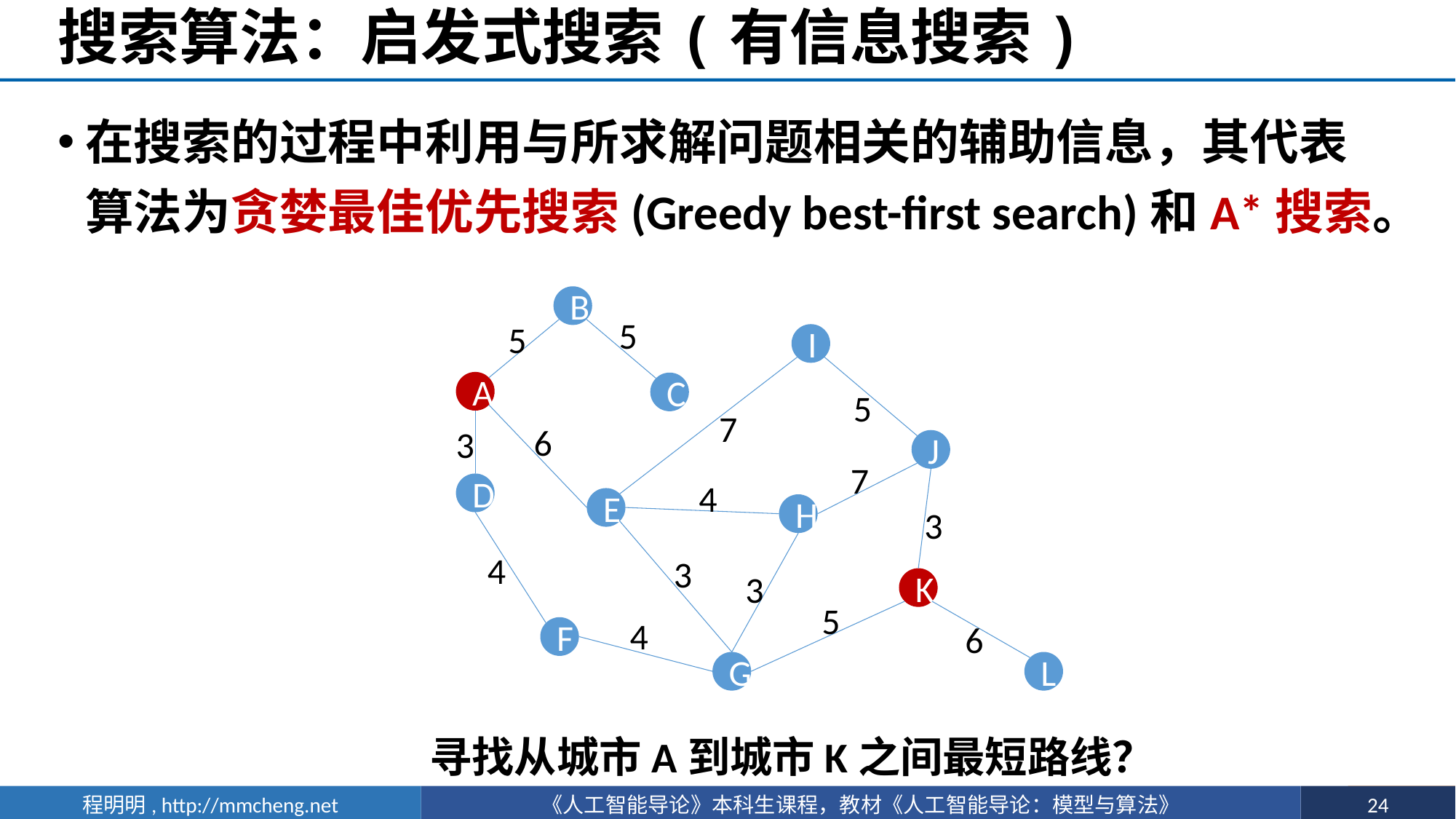

# 搜索算法：启发式搜索(有信息搜索)
在搜索的过程中利用与所求解问题相关的辅助信息，其代表算法为贪婪最佳优先搜索(Greedy best-first search)和A*搜索。

B
5
5
I
A
C
5
7
6
3
J
7
4
D
E
H
3
4
3
3
K
5
4
6
F
G
L
寻找从城市A到城市K之间最短路线？